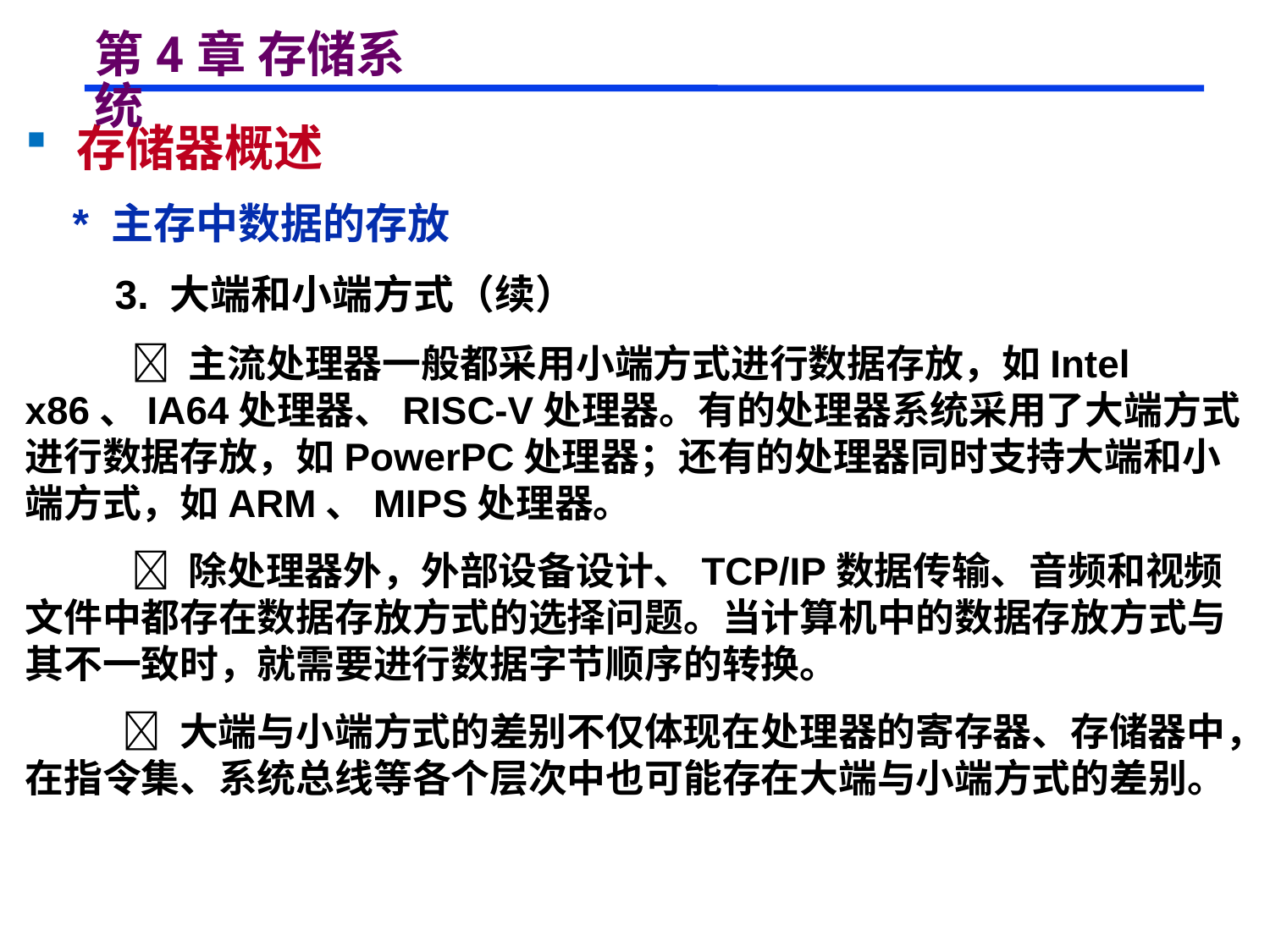

# 第4章 存储系统
 存储器概述
    * 主存中数据的存放
        3. 大端和小端方式（续）
            • 主流处理器一般都采用小端方式进行数据存放，如Intel x86、IA64处理器、RISC-V处理器。有的处理器系统采用了大端方式进行数据存放，如PowerPC处理器；还有的处理器同时支持大端和小端方式，如ARM、MIPS处理器。
            • 除处理器外，外部设备设计、TCP/IP数据传输、音频和视频文件中都存在数据存放方式的选择问题。当计算机中的数据存放方式与其不一致时，就需要进行数据字节顺序的转换。
           • 大端与小端方式的差别不仅体现在处理器的寄存器、存储器中，在指令集、系统总线等各个层次中也可能存在大端与小端方式的差别。